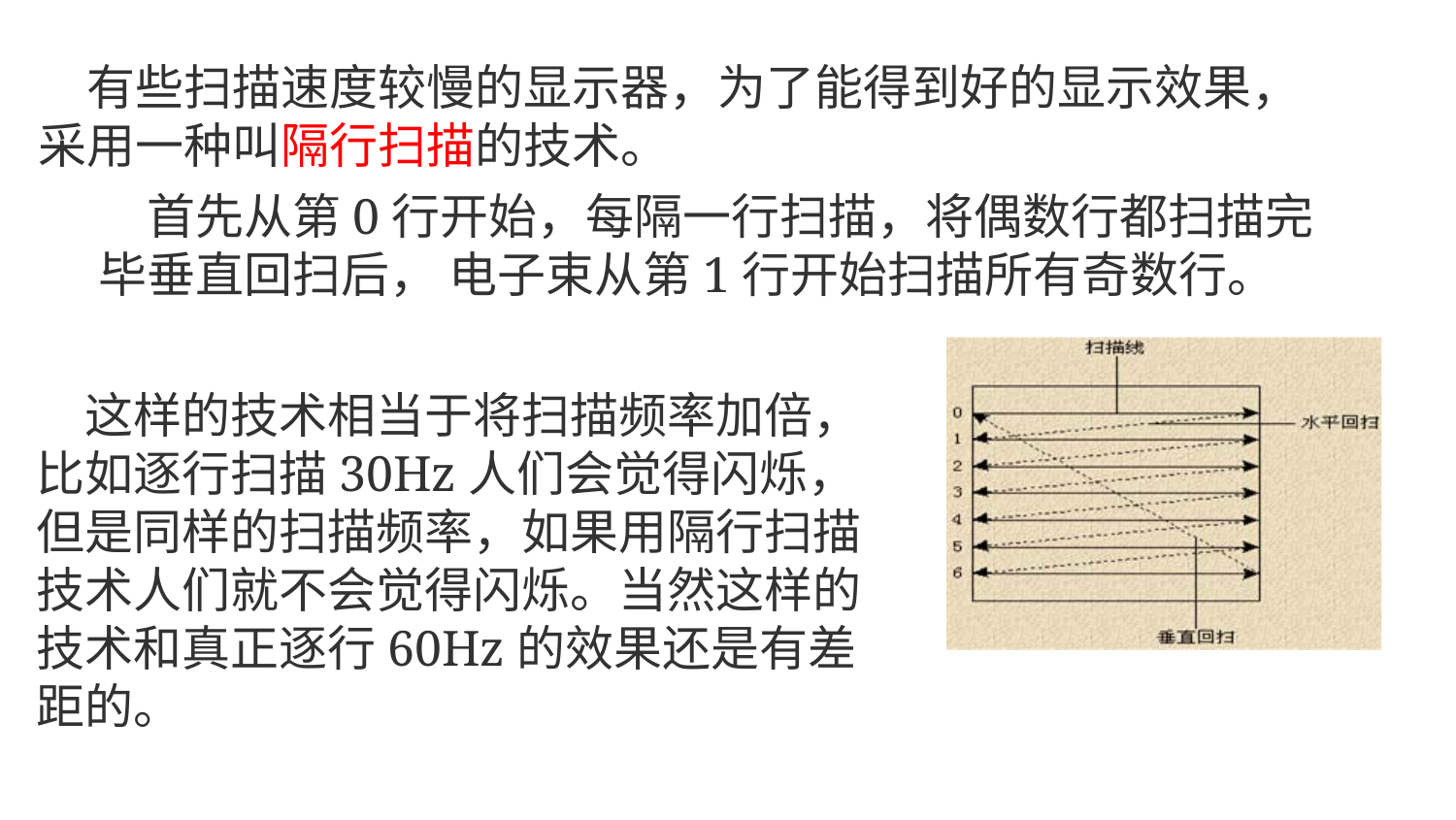

有些扫描速度较慢的显示器，为了能得到好的显示效果， 采用一种叫隔行扫描的技术。
首先从第0行开始，每隔一行扫描，将偶数行都扫描完毕垂直回扫后， 电子束从第1行开始扫描所有奇数行。

这样的技术相当于将扫描频率加倍，比如逐行扫描30Hz人们会觉得闪烁，但是同样的扫描频率，如果用隔行扫描技术人们就不会觉得闪烁。当然这样的技术和真正逐行60Hz的效果还是有差距的。